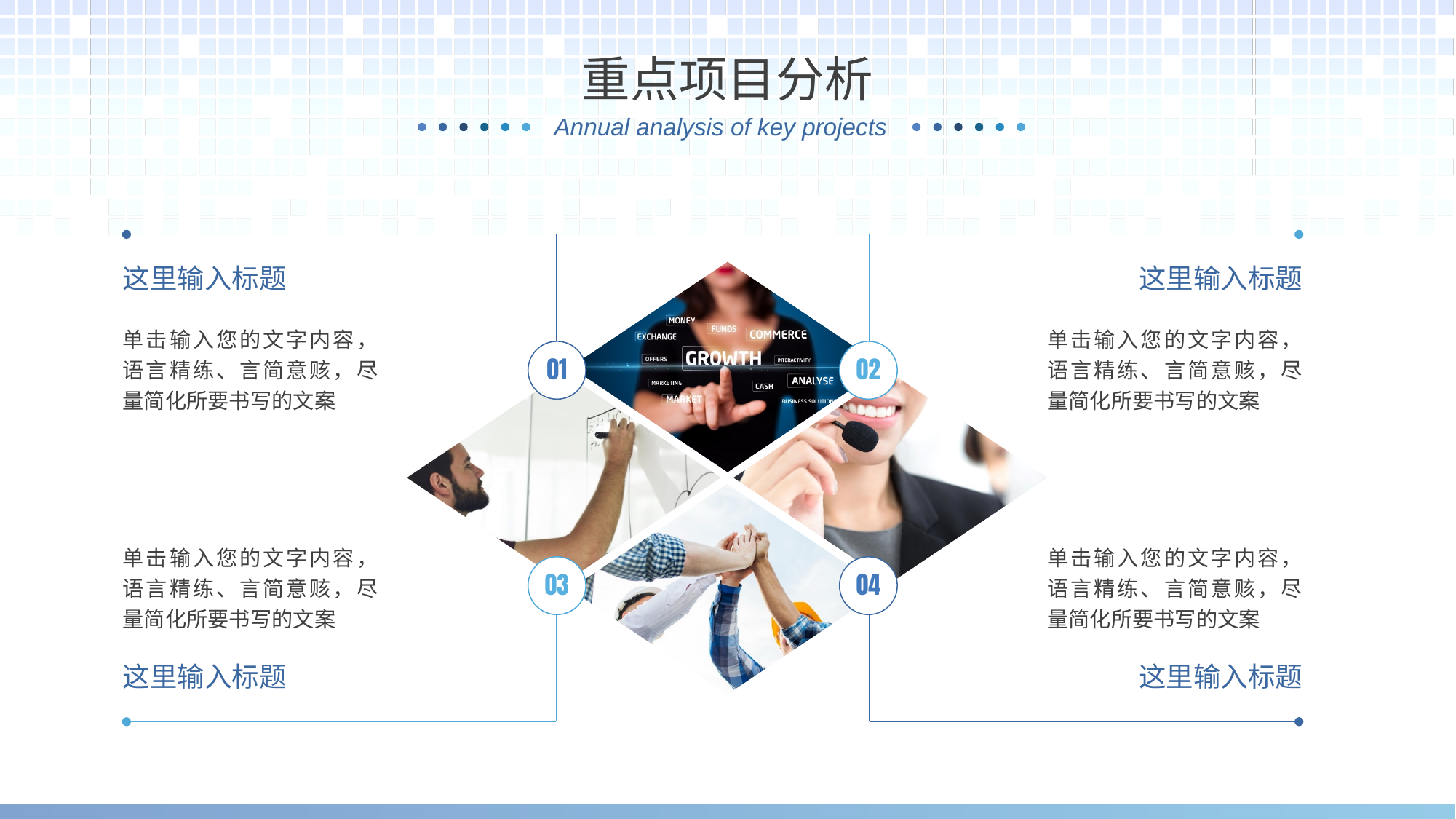

重点项目分析
这里输入标题
这里输入标题

单击输入您的文字内容，语言精练、言简意赅，尽量简化所要书写的文案
单击输入您的文字内容，语言精练、言简意赅，尽量简化所要书写的文案
01
02

单击输入您的文字内容，语言精练、言简意赅，尽量简化所要书写的文案
单击输入您的文字内容，语言精练、言简意赅，尽量简化所要书写的文案
03
04
这里输入标题
这里输入标题